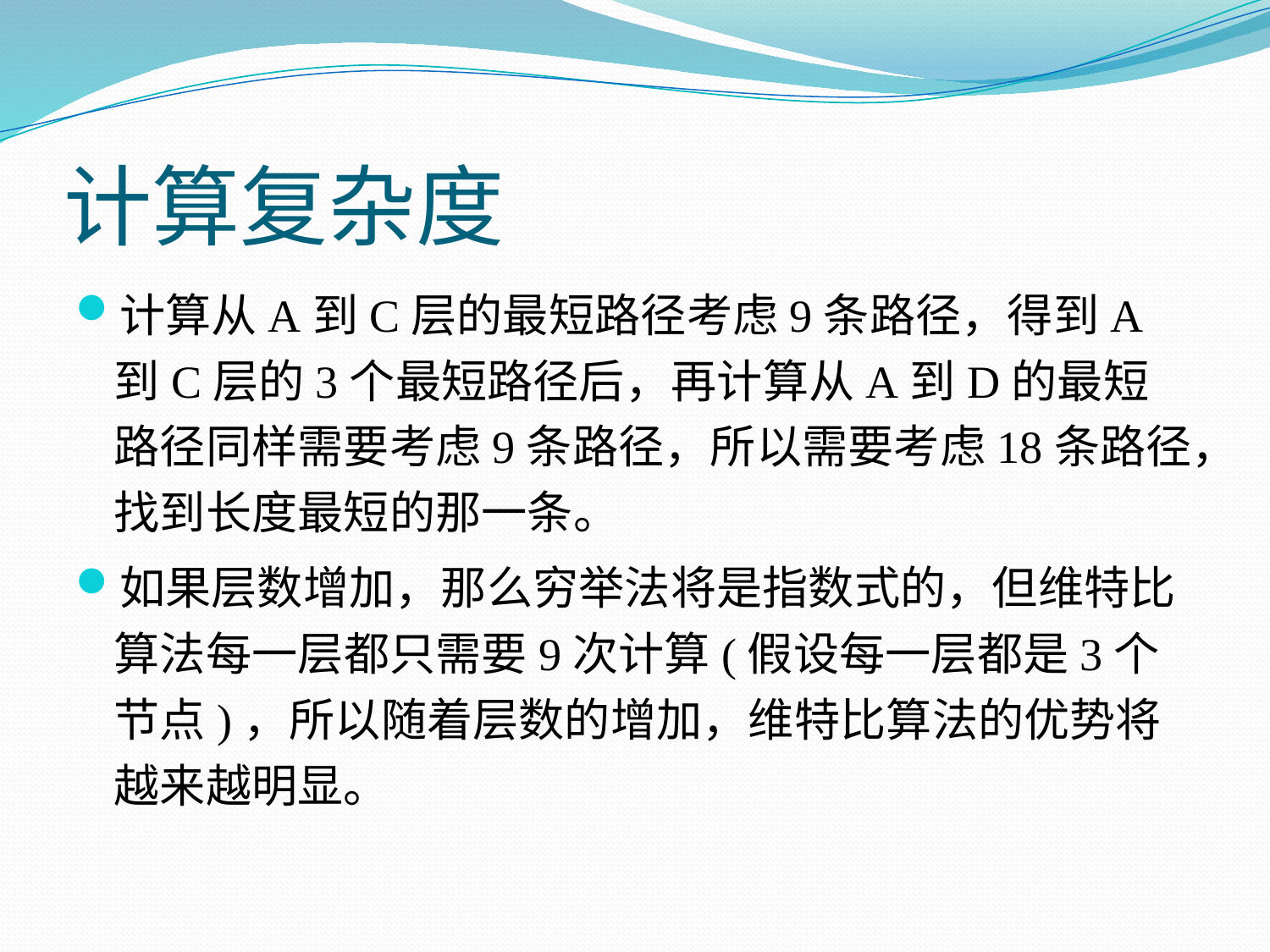

# 计算复杂度
计算从A到C层的最短路径考虑9条路径，得到A到C层的3个最短路径后，再计算从A到D的最短路径同样需要考虑9条路径，所以需要考虑18条路径，找到长度最短的那一条。
如果层数增加，那么穷举法将是指数式的，但维特比算法每一层都只需要9次计算(假设每一层都是3个节点)，所以随着层数的增加，维特比算法的优势将越来越明显。